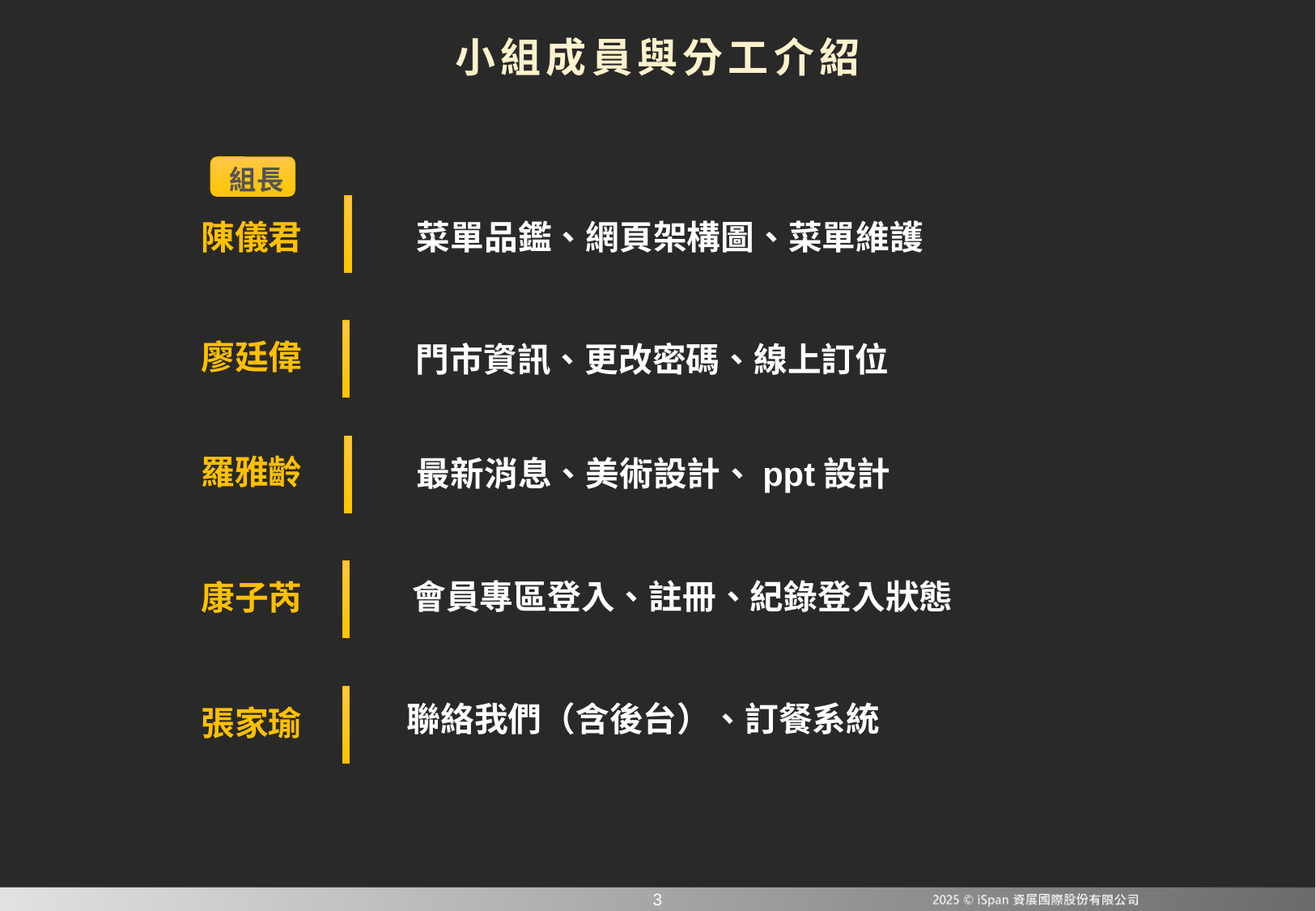

小組成員與分工介紹

組長

陳儀君
菜單品鑑、網頁架構圖、菜單維護

廖廷偉
門市資訊、更改密碼、線上訂位

羅雅齡
最新消息、美術設計、ppt設計

會員專區登入、註冊、紀錄登入狀態
康子芮

聯絡我們（含後台）、訂餐系統
張家瑜